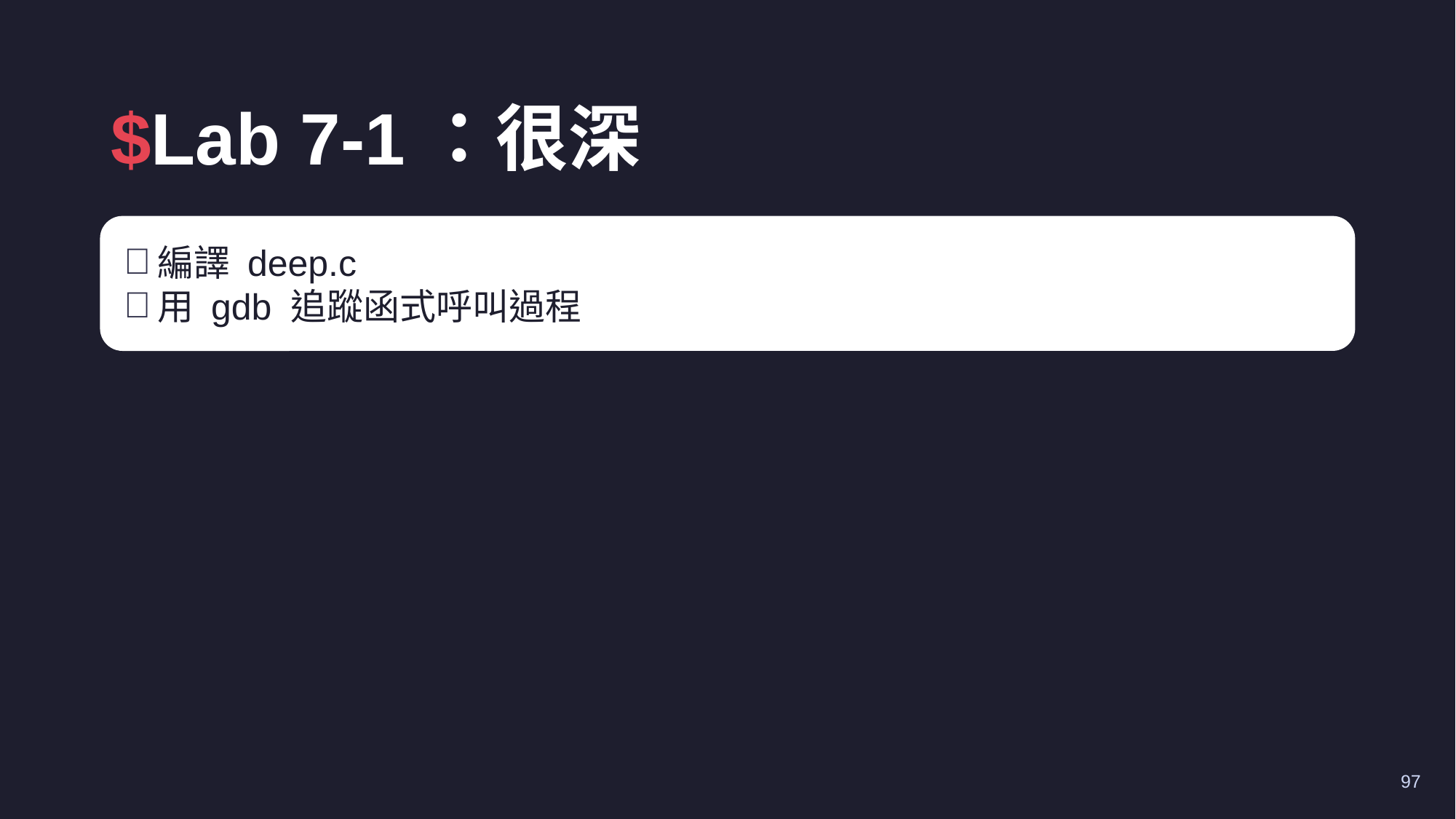

# $Lab 7-1：很深
編譯 deep.c
用 gdb 追蹤函式呼叫過程

97